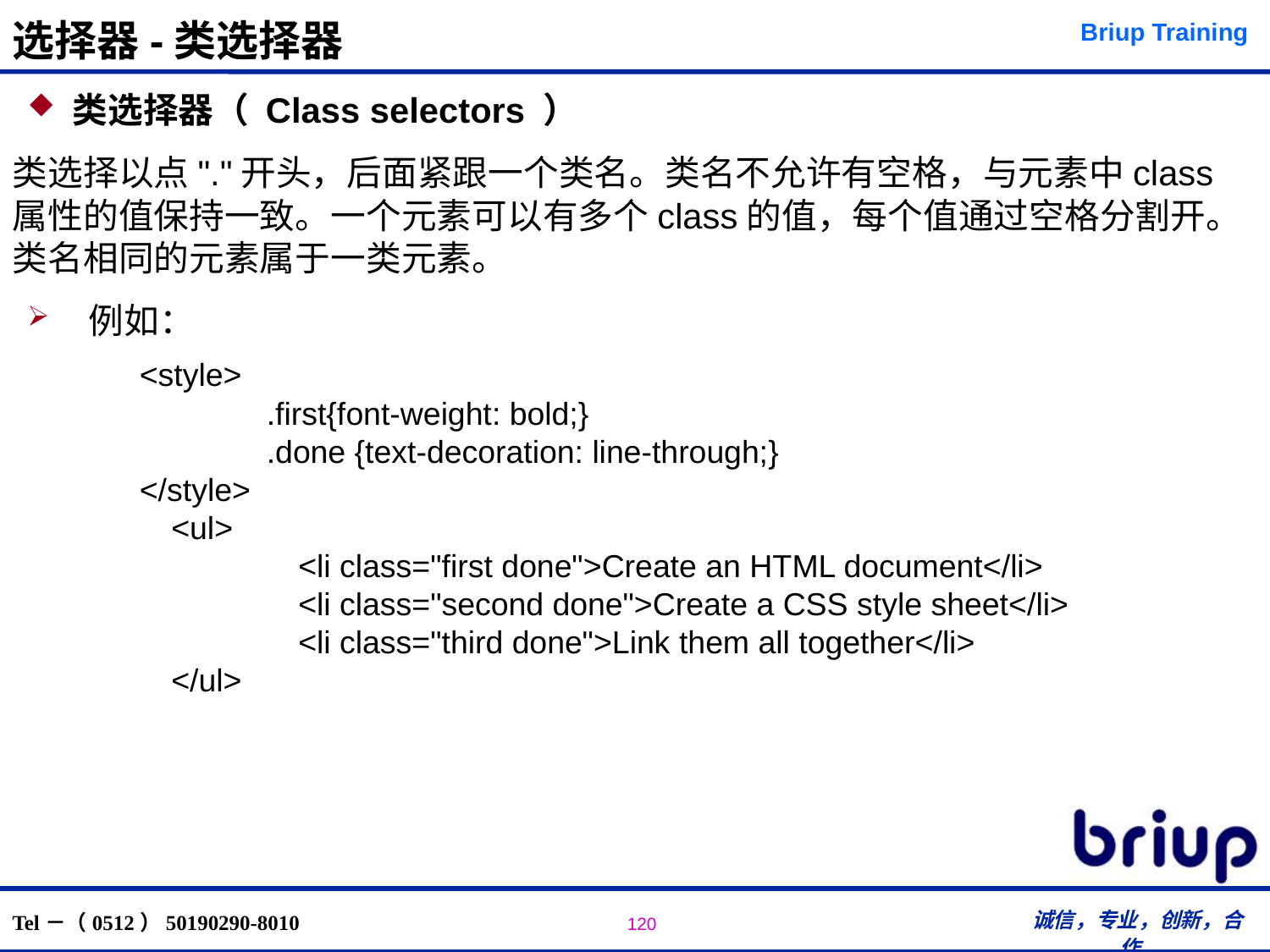

# 选择器-类选择器
类选择器（ Class selectors ）
类选择以点"."开头，后面紧跟一个类名。类名不允许有空格，与元素中class属性的值保持一致。一个元素可以有多个class的值，每个值通过空格分割开。类名相同的元素属于一类元素。
 例如：
	<style>
		.first{font-weight: bold;}
		.done {text-decoration: line-through;}
	</style>
	<ul>
		<li class="first done">Create an HTML document</li>
		<li class="second done">Create a CSS style sheet</li>
		<li class="third done">Link them all together</li>
	</ul>